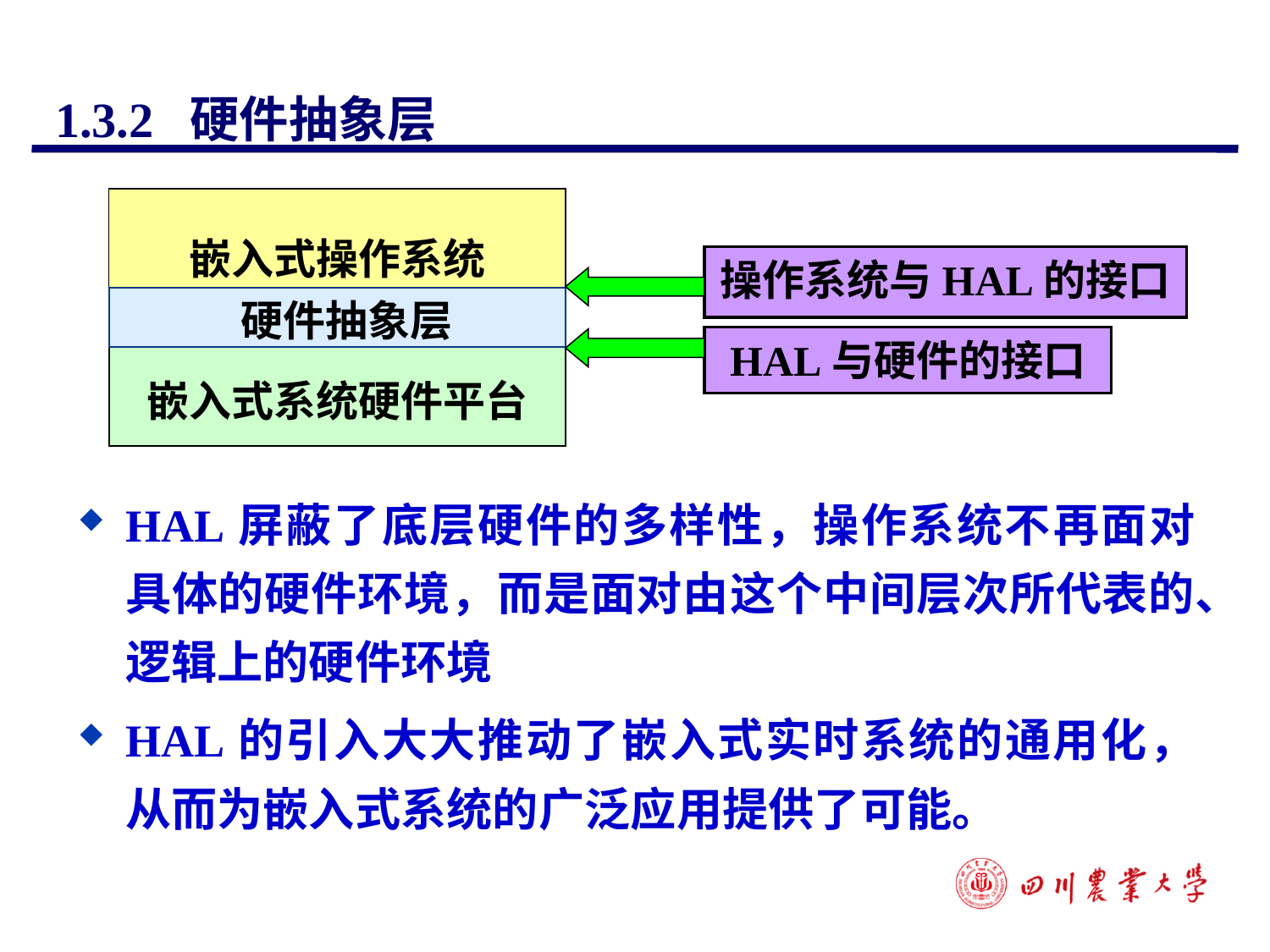

# 1.3.2  硬件抽象层

嵌入式操作系统
  硬件抽象层

嵌入式系统硬件平台

操作系统与HAL的接口

HAL与硬件的接口

HAL屏蔽了底层硬件的多样性，操作系统不再面对具体的硬件环境，而是面对由这个中间层次所代表的、逻辑上的硬件环境
HAL的引入大大推动了嵌入式实时系统的通用化，从而为嵌入式系统的广泛应用提供了可能。